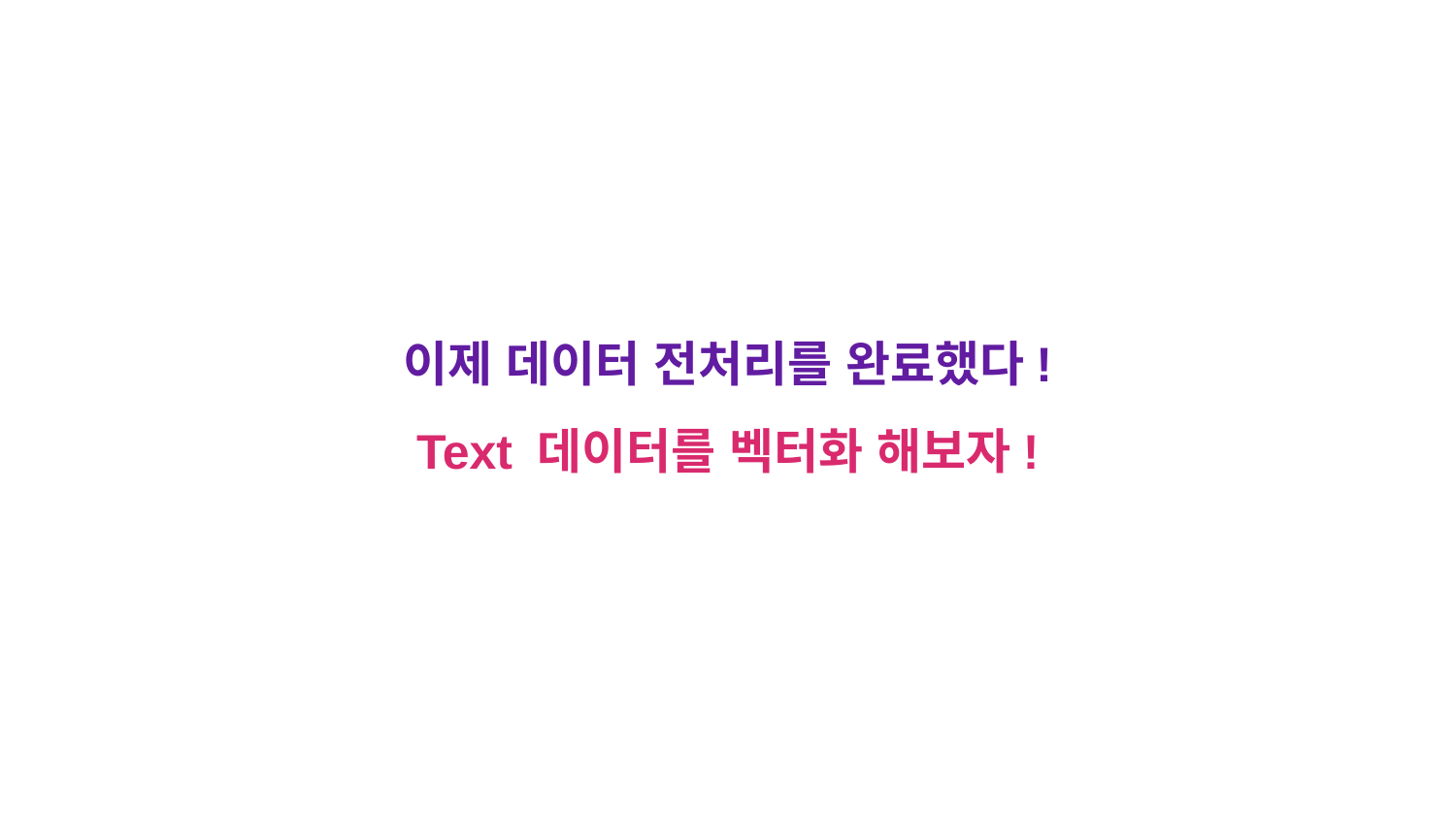

이제 데이터 전처리를 완료했다!
Text 데이터를 벡터화 해보자!